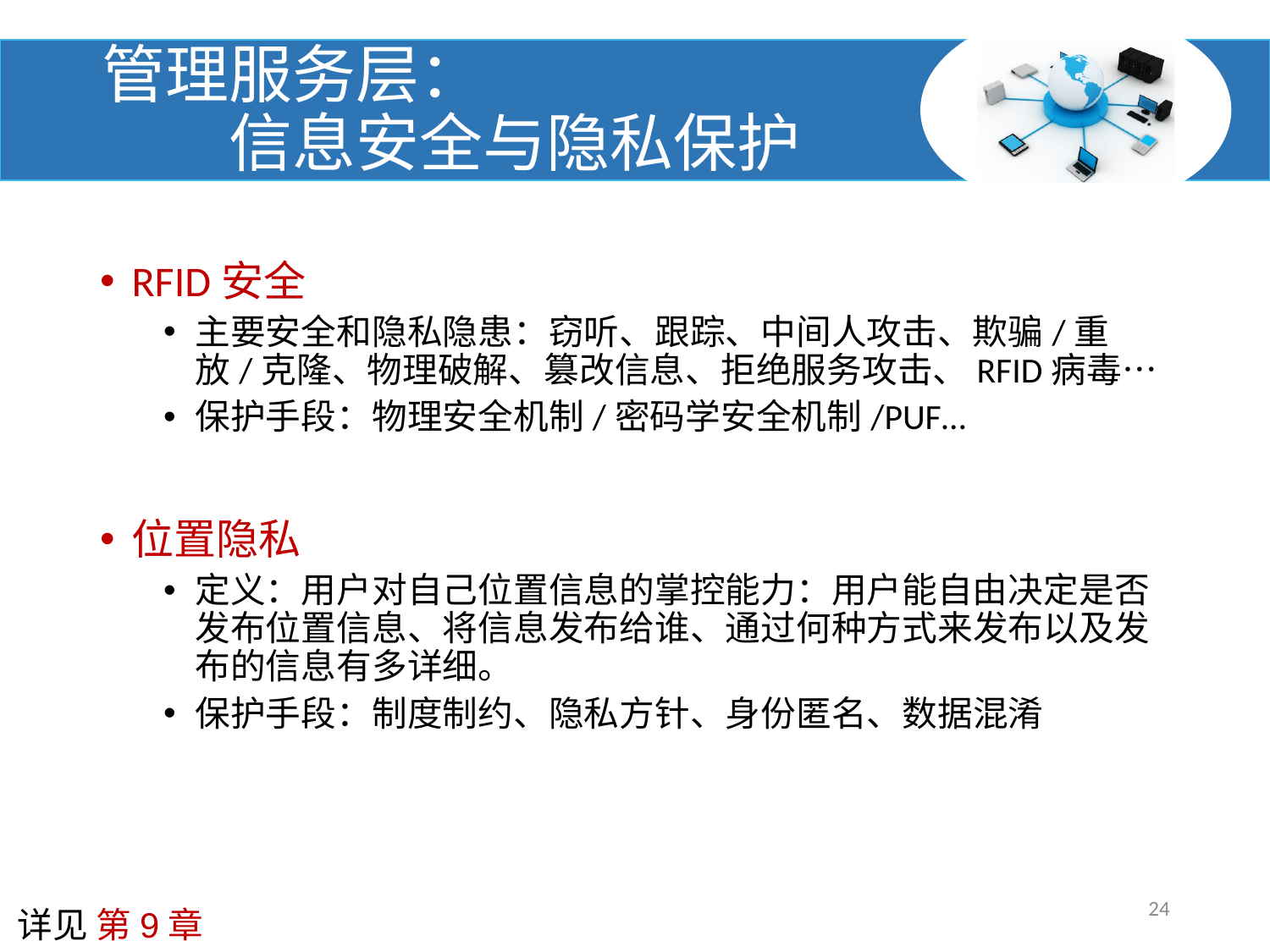

# 管理服务层： 信息安全与隐私保护
RFID安全
主要安全和隐私隐患：窃听、跟踪、中间人攻击、欺骗/重放/克隆、物理破解、篡改信息、拒绝服务攻击、RFID病毒…
保护手段：物理安全机制/密码学安全机制/PUF…

位置隐私
定义：用户对自己位置信息的掌控能力：用户能自由决定是否发布位置信息、将信息发布给谁、通过何种方式来发布以及发布的信息有多详细。
保护手段：制度制约、隐私方针、身份匿名、数据混淆

24
详见 第9章